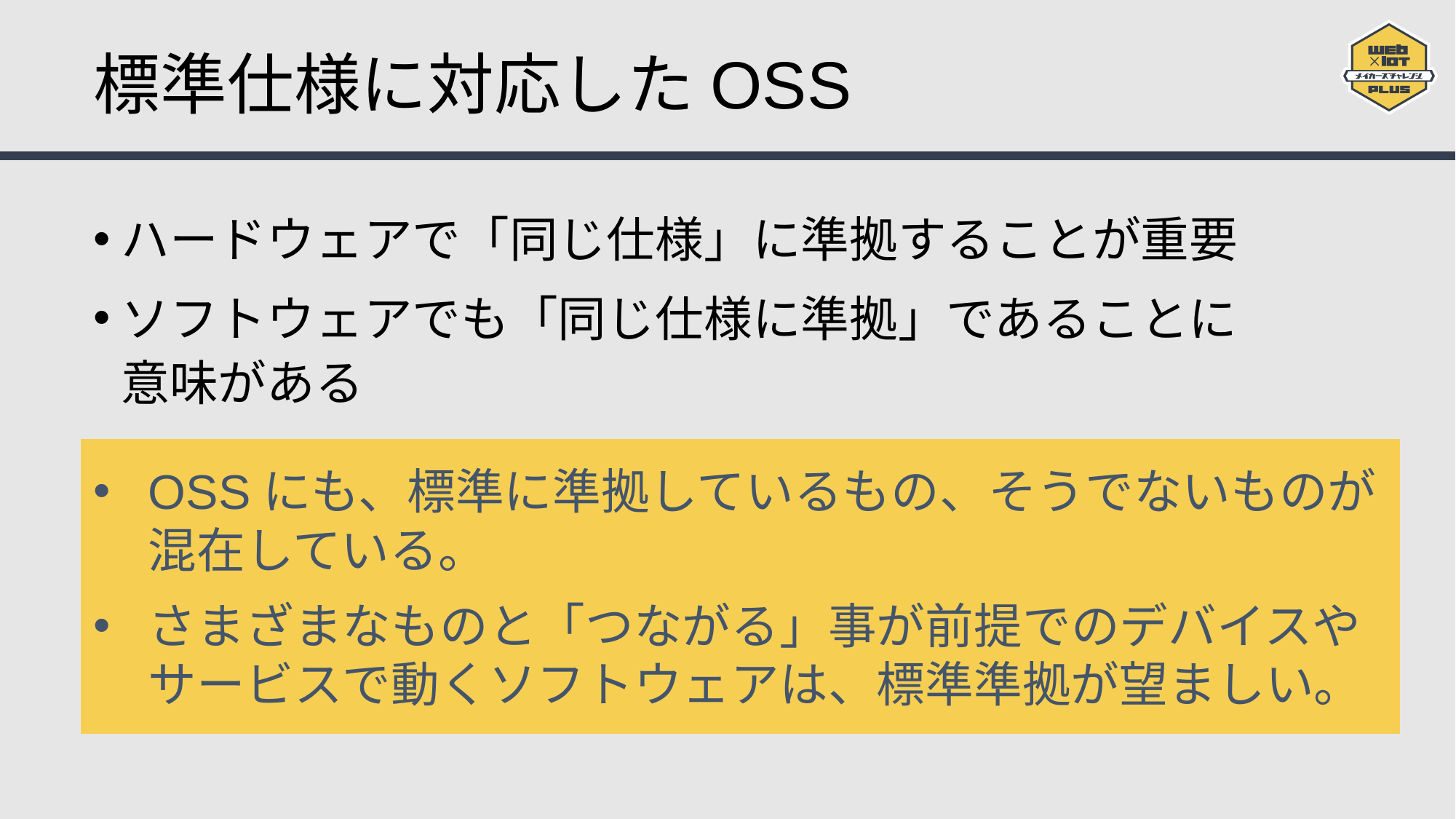

# 標準仕様に対応したOSS
ハードウェアで「同じ仕様」に準拠することが重要
ソフトウェアでも「同じ仕様に準拠」であることに
意味がある
OSSにも、標準に準拠しているもの、そうでないものが混在している。
さまざまなものと「つながる」事が前提でのデバイスやサービスで動くソフトウェアは、標準準拠が望ましい。